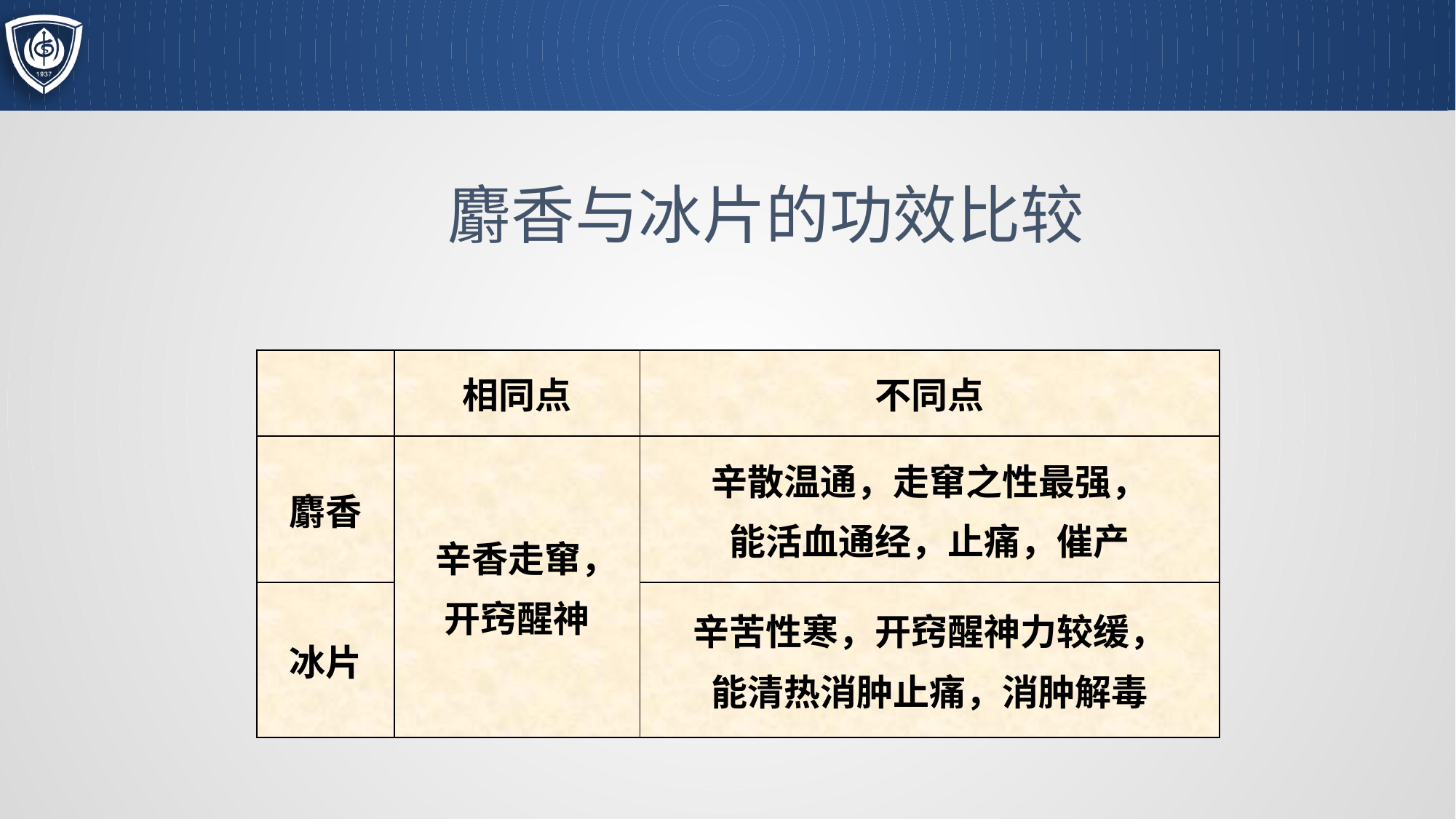

#
麝香与冰片的功效比较
|  | 相同点 | 不同点 |
| --- | --- | --- |
| 麝香 | 辛香走窜， 开窍醒神 | 辛散温通，走窜之性最强， 能活血通经，止痛，催产 |
| 冰片 |  | 辛苦性寒，开窍醒神力较缓， 能清热消肿止痛，消肿解毒 |